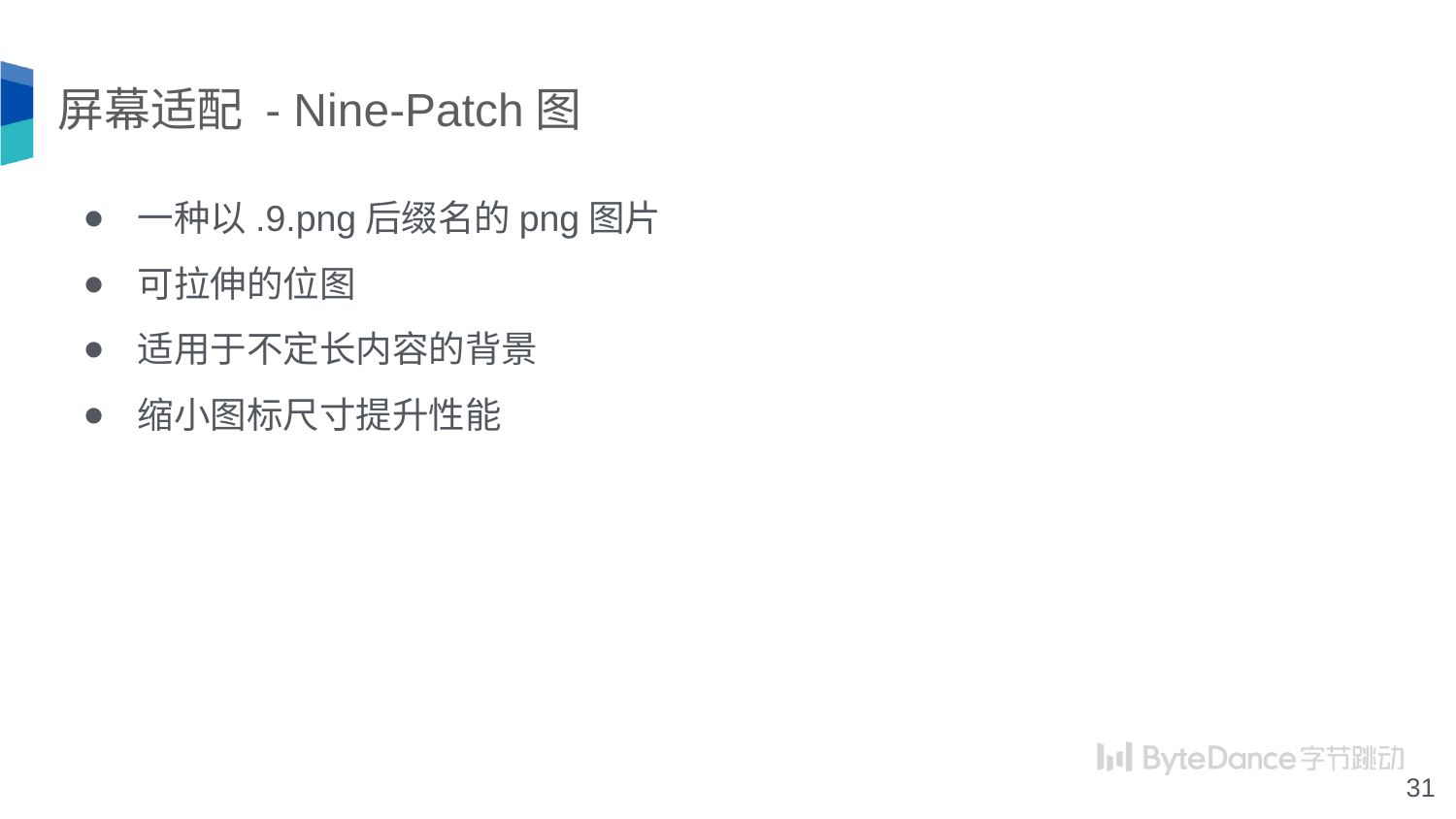

# 屏幕适配 - Nine-Patch图
一种以.9.png后缀名的png图片
可拉伸的位图
适用于不定长内容的背景
缩小图标尺寸提升性能

31